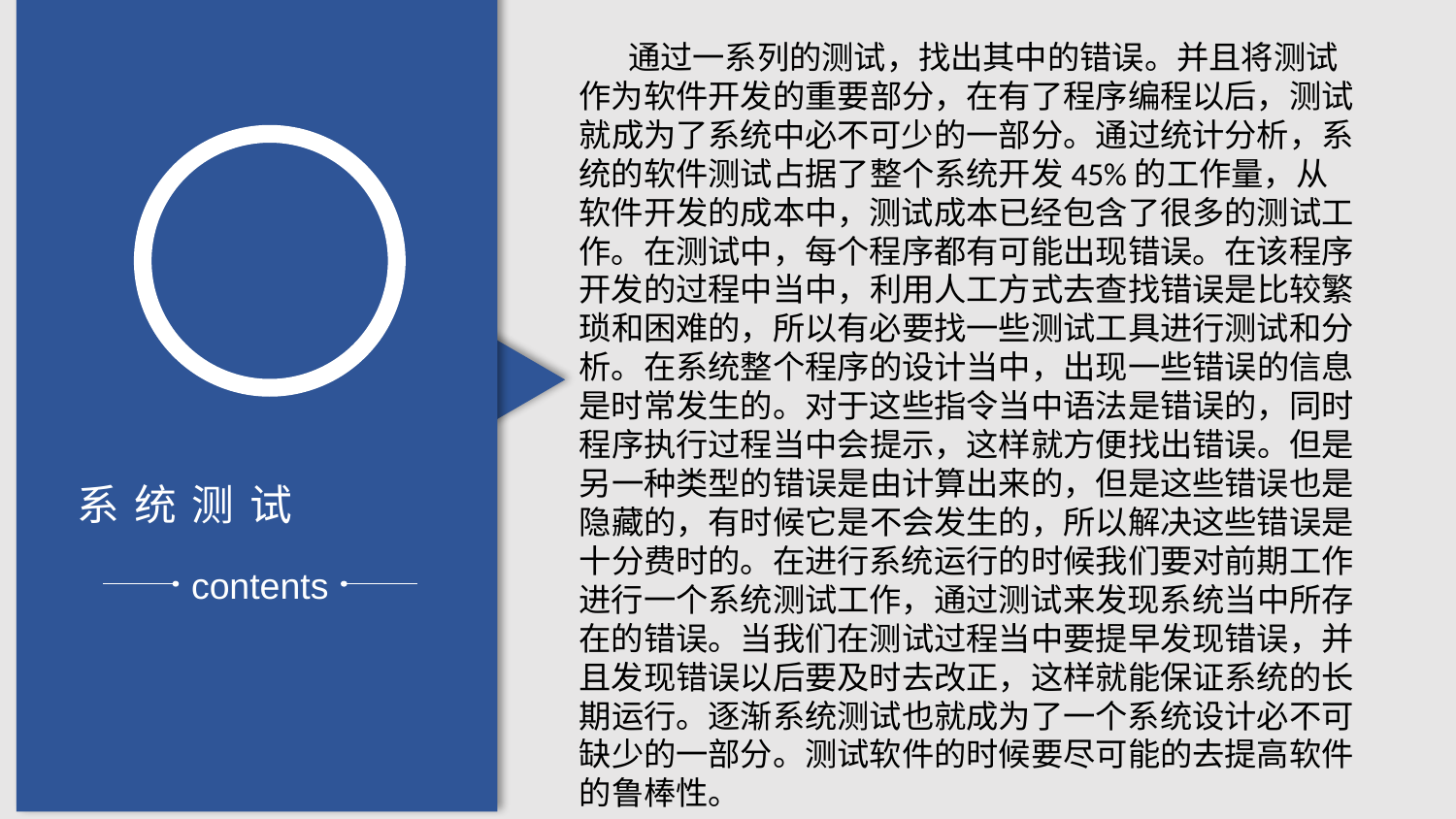

系统测试
contents

通过一系列的测试，找出其中的错误。并且将测试作为软件开发的重要部分，在有了程序编程以后，测试就成为了系统中必不可少的一部分。通过统计分析，系统的软件测试占据了整个系统开发45%的工作量，从软件开发的成本中，测试成本已经包含了很多的测试工作。在测试中，每个程序都有可能出现错误。在该程序开发的过程中当中，利用人工方式去查找错误是比较繁琐和困难的，所以有必要找一些测试工具进行测试和分析。在系统整个程序的设计当中，出现一些错误的信息是时常发生的。对于这些指令当中语法是错误的，同时程序执行过程当中会提示，这样就方便找出错误。但是另一种类型的错误是由计算出来的，但是这些错误也是隐藏的，有时候它是不会发生的，所以解决这些错误是十分费时的。在进行系统运行的时候我们要对前期工作进行一个系统测试工作，通过测试来发现系统当中所存在的错误。当我们在测试过程当中要提早发现错误，并且发现错误以后要及时去改正，这样就能保证系统的长期运行。逐渐系统测试也就成为了一个系统设计必不可缺少的一部分。测试软件的时候要尽可能的去提高软件的鲁棒性。